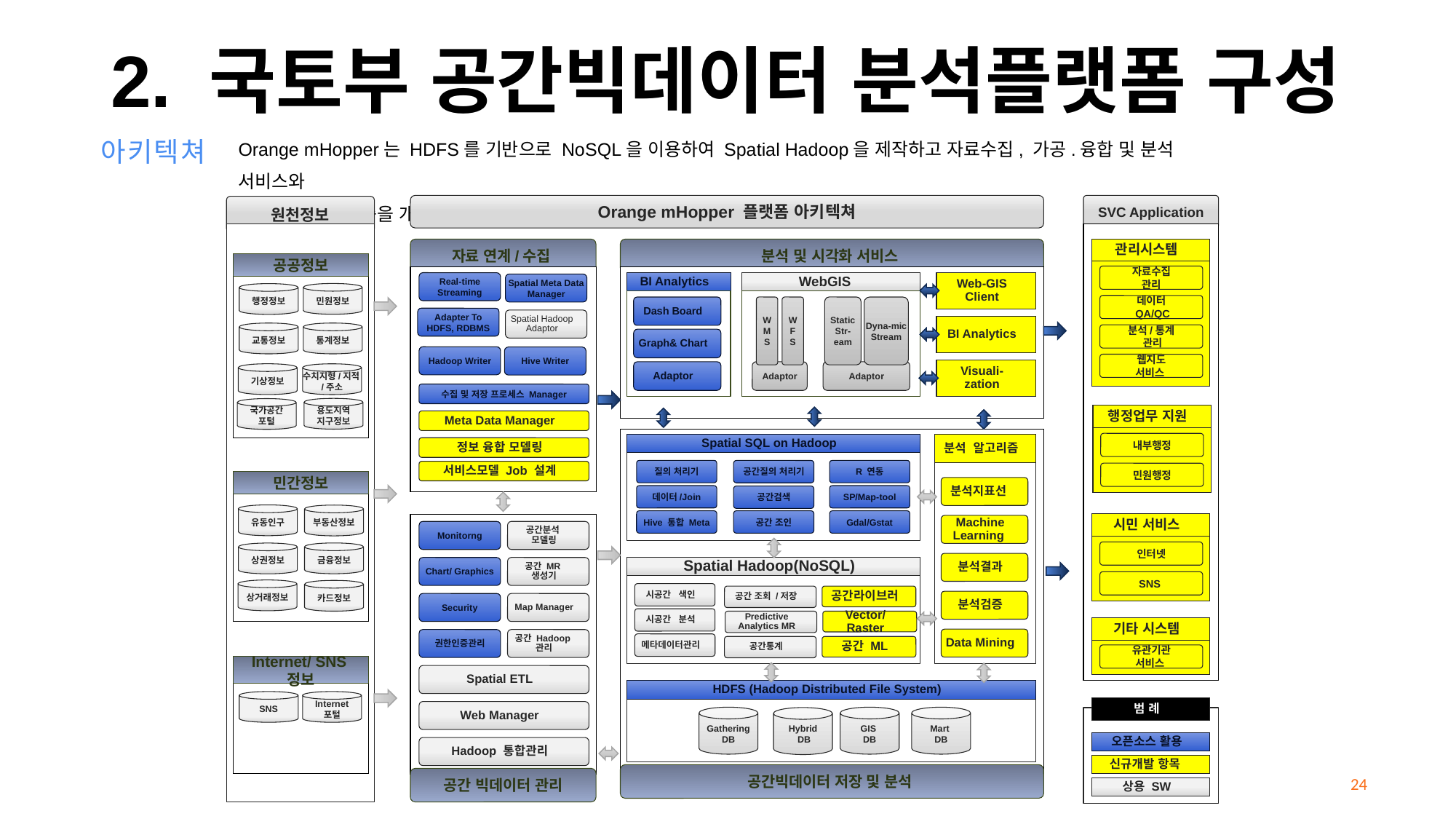

# 2. 국토부 공간빅데이터 분석플랫폼 구성
Orange mHopper는 HDFS를 기반으로 NoSQL을 이용하여 Spatial Hadoop을 제작하고 자료수집, 가공.융합 및 분석 서비스와
공간분석 알고리즘을 개발한 공간 빅데이터 플랫폼
아키텍쳐
Orange mHopper 플랫폼 아키텍쳐
SVC Application
원천정보

관리시스템
자료 연계/수집
분석 및 시각화 서비스
공공정보

자료수집
관리

BI Analytics
WebGIS
Web-GIS
Client
Real-time
Streaming
Spatial Meta Data Manager

민원정보
행정정보

데이터
 QA/QC
Static
Str-eam
Dyna-mic
Stream
Dash Board
W
M
S
W
F
S

Adapter To
HDFS, RDBMS
Spatial Hadoop
Adaptor
BI Analytics

교통정보
통계정보
분석/통계
 관리
Graph& Chart

Hadoop Writer
Hive Writer
웹지도
서비스
Visuali-
zation
Adaptor
Adaptor
Adaptor
기상정보
수치지형/지적/주소

수집 및 저장 프로세스 Manager

용도지역
지구정보
국가공간
포털
행정업무 지원

Meta Data Manager

내부행정
Spatial SQL on Hadoop
분석  알고리즘
정보 융합 모델링

질의 처리기
R 연동
공간질의 처리기
서비스모델 Job 설계
민원행정
민간정보
분석지표선

데이터/Join
SP/Map-tool
공간검색

유동인구
부동산정보
Hive 통합 Meta
공간 조인
Gdal/Gstat
시민 서비스

Machine
Learning
Monitorng
공간분석
모델링

인터넷
금융정보
상권정보

분석결과
Chart/ Graphics
공간 MR
생성기
Spatial Hadoop(NoSQL)

SNS

상거래정보
카드정보
시공간   색인
공간 조회 /저장
공간라이브러
분석검증
Security
Map Manager
시공간   분석
Predictive Analytics MR
Vector/ Raster

기타 시스템
Data Mining
권한인증관리
공간 Hadoop
관리

메타데이터관리
공간통계
공간 ML
유관기관
서비스
Internet/ SNS정보

Spatial ETL
HDFS (Hadoop Distributed File System)

SNS
Internet
포털

범 례
Web Manager
Gathering
DB
GIS
DB
Mart
DB

Hybrid
 DB
오픈소스 활용
Hadoop 통합관리

신규개발 항목
공간빅데이터 저장 및 분석
공간 빅데이터 관리
상용 SW